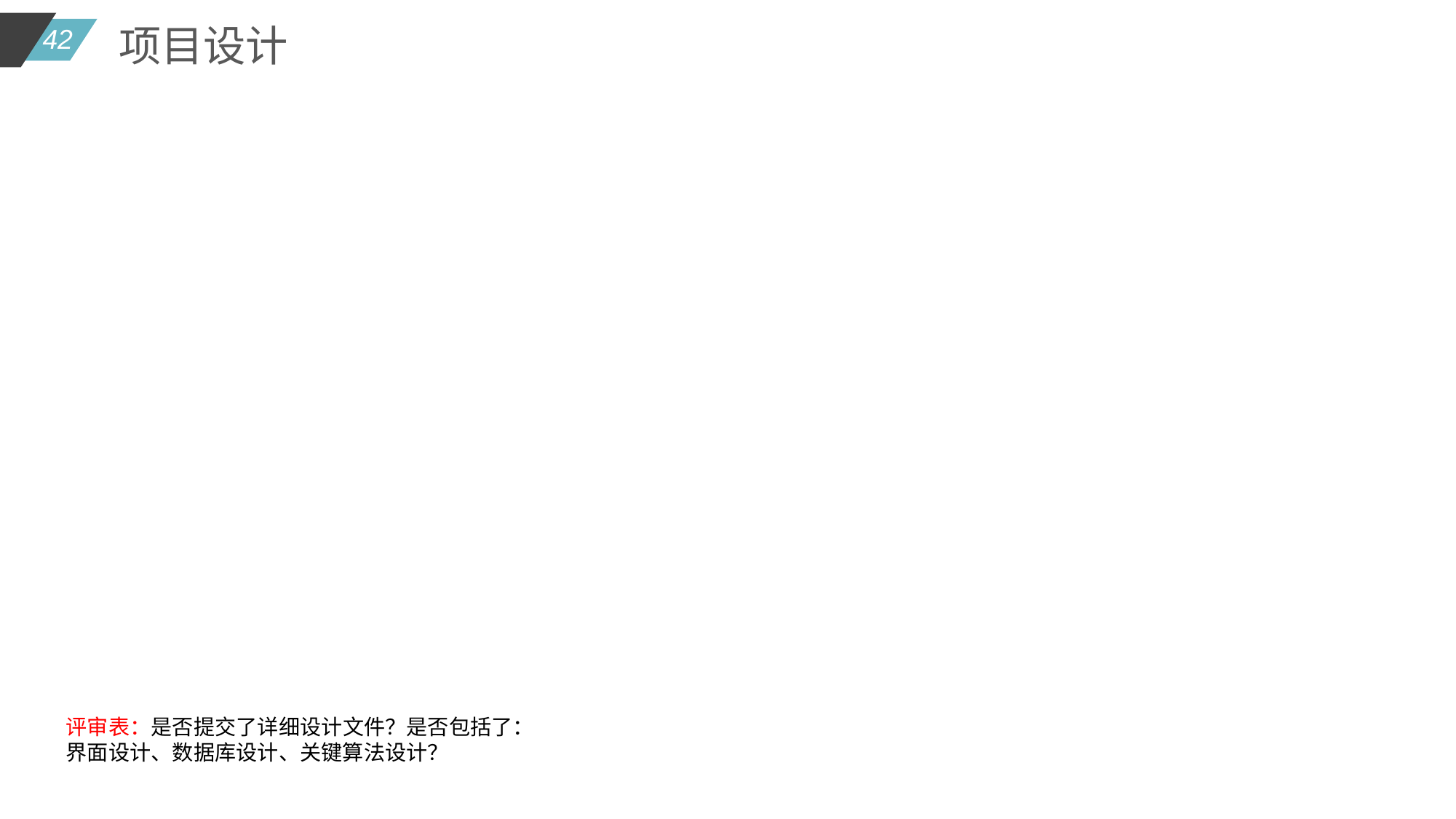

项目设计
评审表：是否提交了详细设计文件？是否包括了：界面设计、数据库设计、关键算法设计？